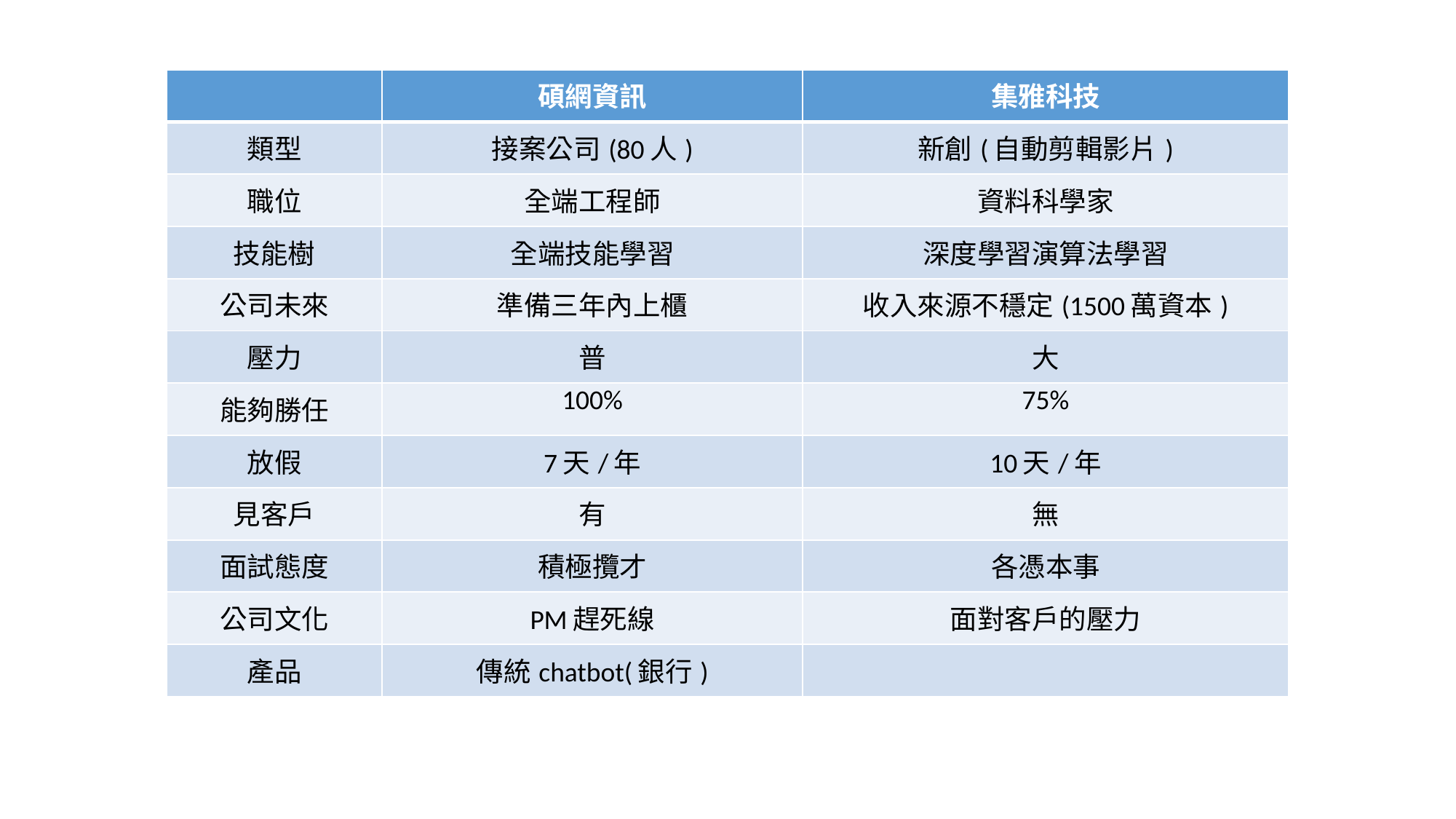

|  | 碩網資訊 | 集雅科技 |
| --- | --- | --- |
| 類型 | 接案公司(80人) | 新創(自動剪輯影片) |
| 職位 | 全端工程師 | 資料科學家 |
| 技能樹 | 全端技能學習 | 深度學習演算法學習 |
| 公司未來 | 準備三年內上櫃 | 收入來源不穩定(1500萬資本) |
| 壓力 | 普 | 大 |
| 能夠勝任 | 100% | 75% |
| 放假 | 7天/年 | 10天/年 |
| 見客戶 | 有 | 無 |
| 面試態度 | 積極攬才 | 各憑本事 |
| 公司文化 | PM趕死線 | 面對客戶的壓力 |
| 產品 | 傳統chatbot(銀行) |  |